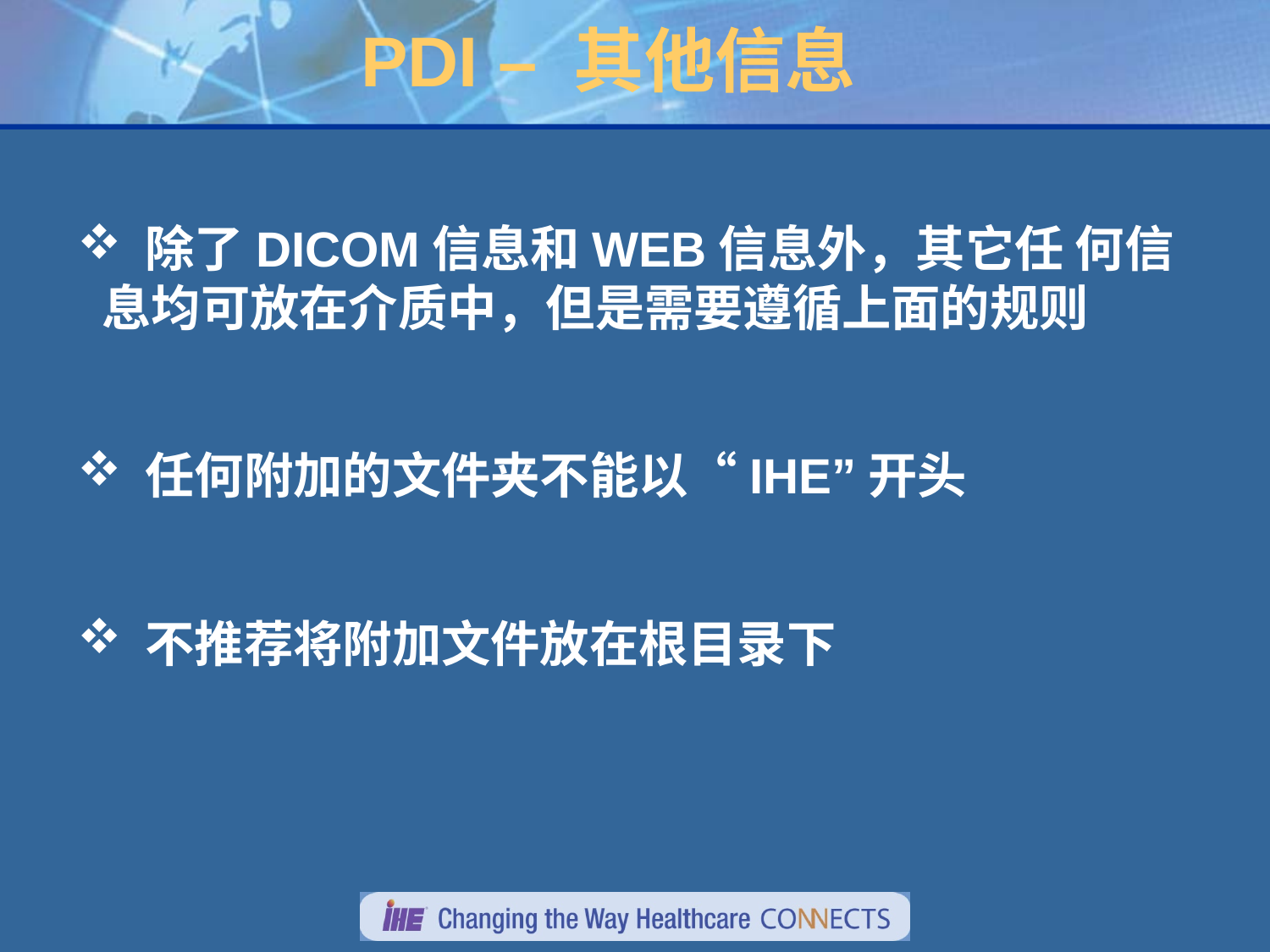

# PDI – 其他信息
 除了DICOM信息和WEB信息外，其它任 何信息均可放在介质中，但是需要遵循上面的规则

 任何附加的文件夹不能以“IHE”开头

 不推荐将附加文件放在根目录下